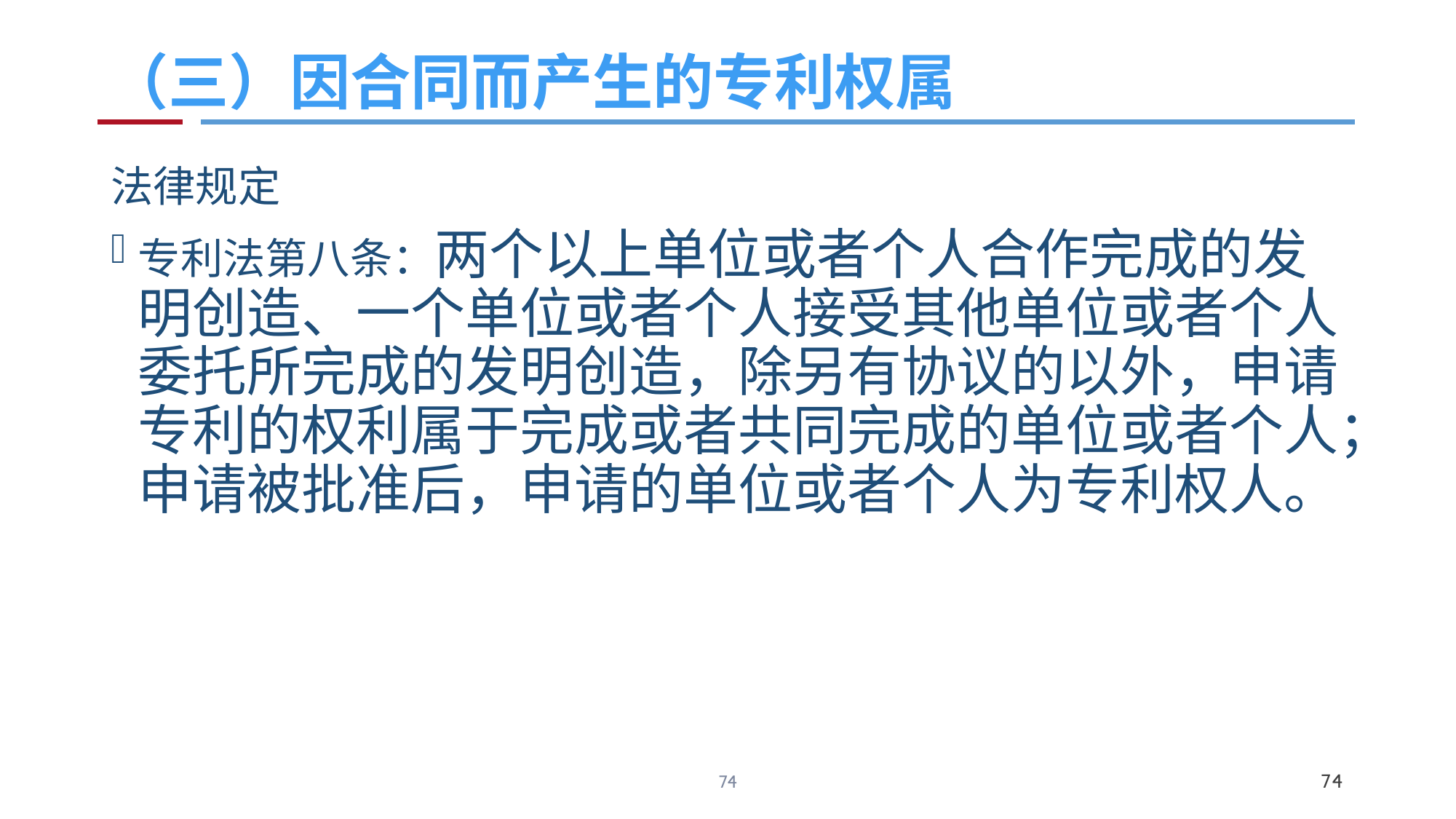

# （三）因合同而产生的专利权属
法律规定
专利法第八条：两个以上单位或者个人合作完成的发明创造、一个单位或者个人接受其他单位或者个人委托所完成的发明创造，除另有协议的以外，申请专利的权利属于完成或者共同完成的单位或者个人；申请被批准后，申请的单位或者个人为专利权人。
74
74